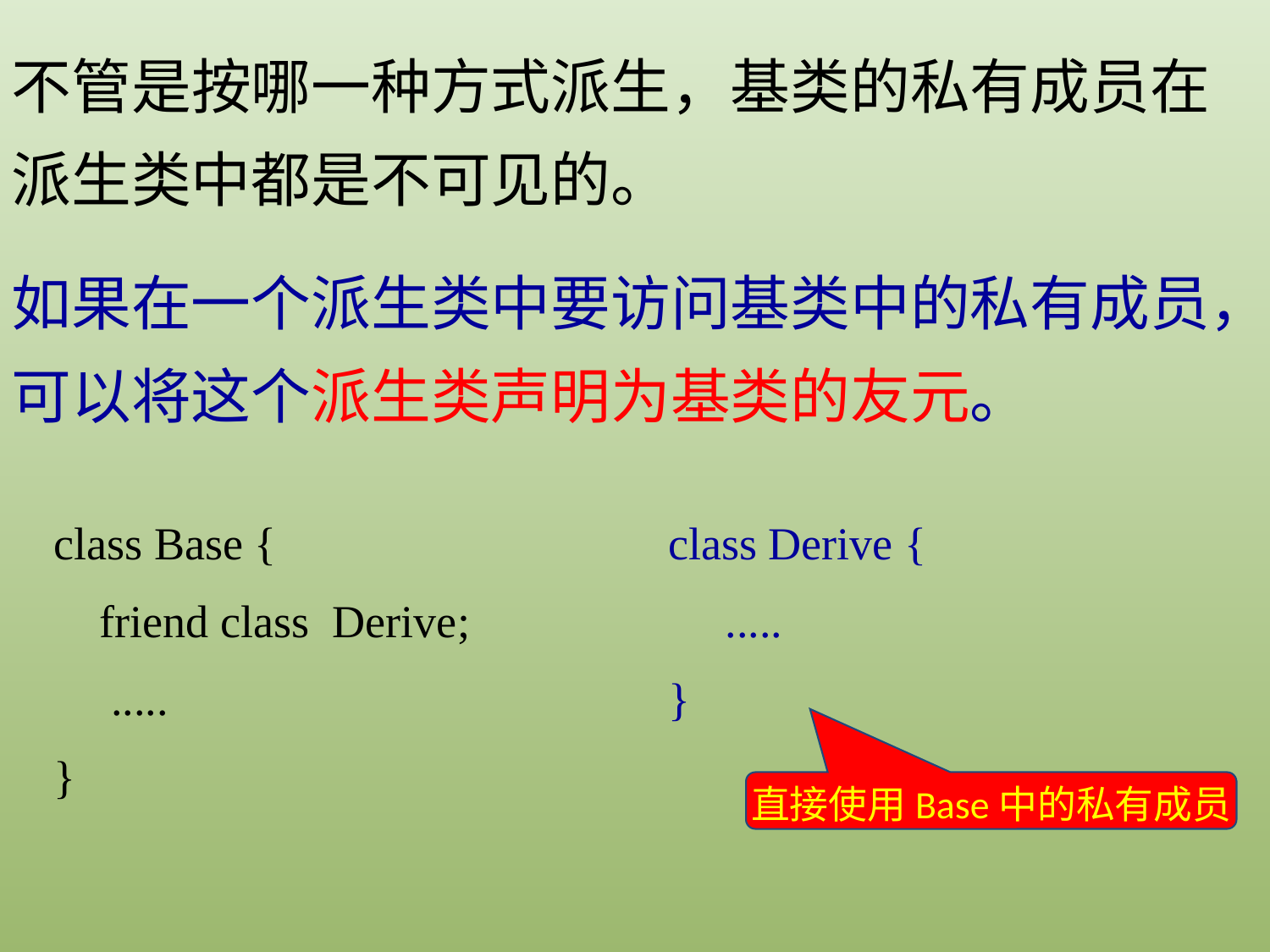

不管是按哪一种方式派生，基类的私有成员在派生类中都是不可见的。
如果在一个派生类中要访问基类中的私有成员，可以将这个派生类声明为基类的友元。
class Base {
    friend class  Derive;
     .....
}
class Derive {
     .....
}
直接使用Base中的私有成员
777